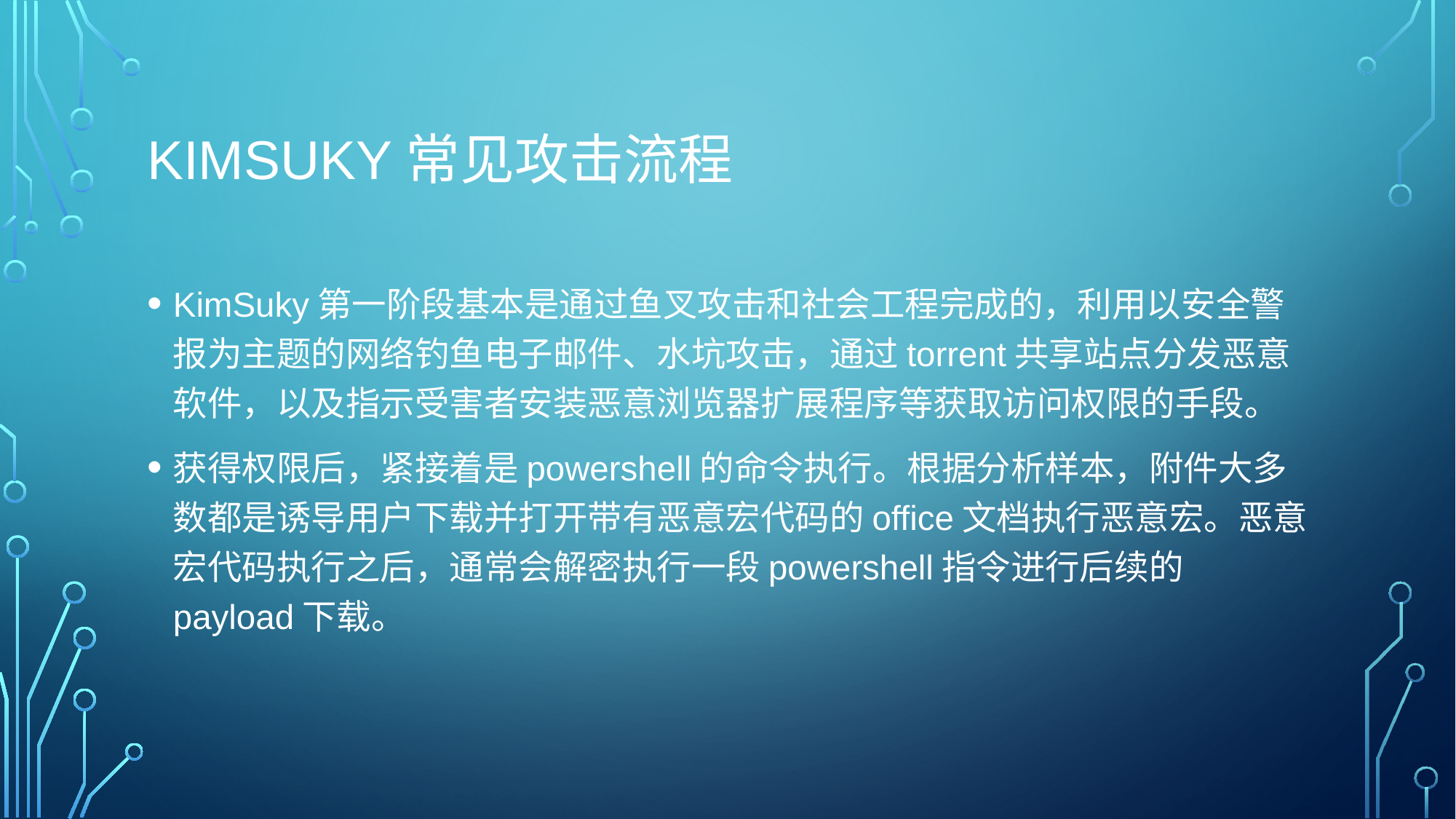

# Kimsuky常见攻击流程
KimSuky第一阶段基本是通过鱼叉攻击和社会工程完成的，利用以安全警报为主题的网络钓鱼电子邮件、水坑攻击，通过torrent共享站点分发恶意软件，以及指示受害者安装恶意浏览器扩展程序等获取访问权限的手段。
获得权限后，紧接着是powershell的命令执行。根据分析样本，附件大多数都是诱导用户下载并打开带有恶意宏代码的office文档执行恶意宏。恶意宏代码执行之后，通常会解密执行一段powershell指令进行后续的payload下载。